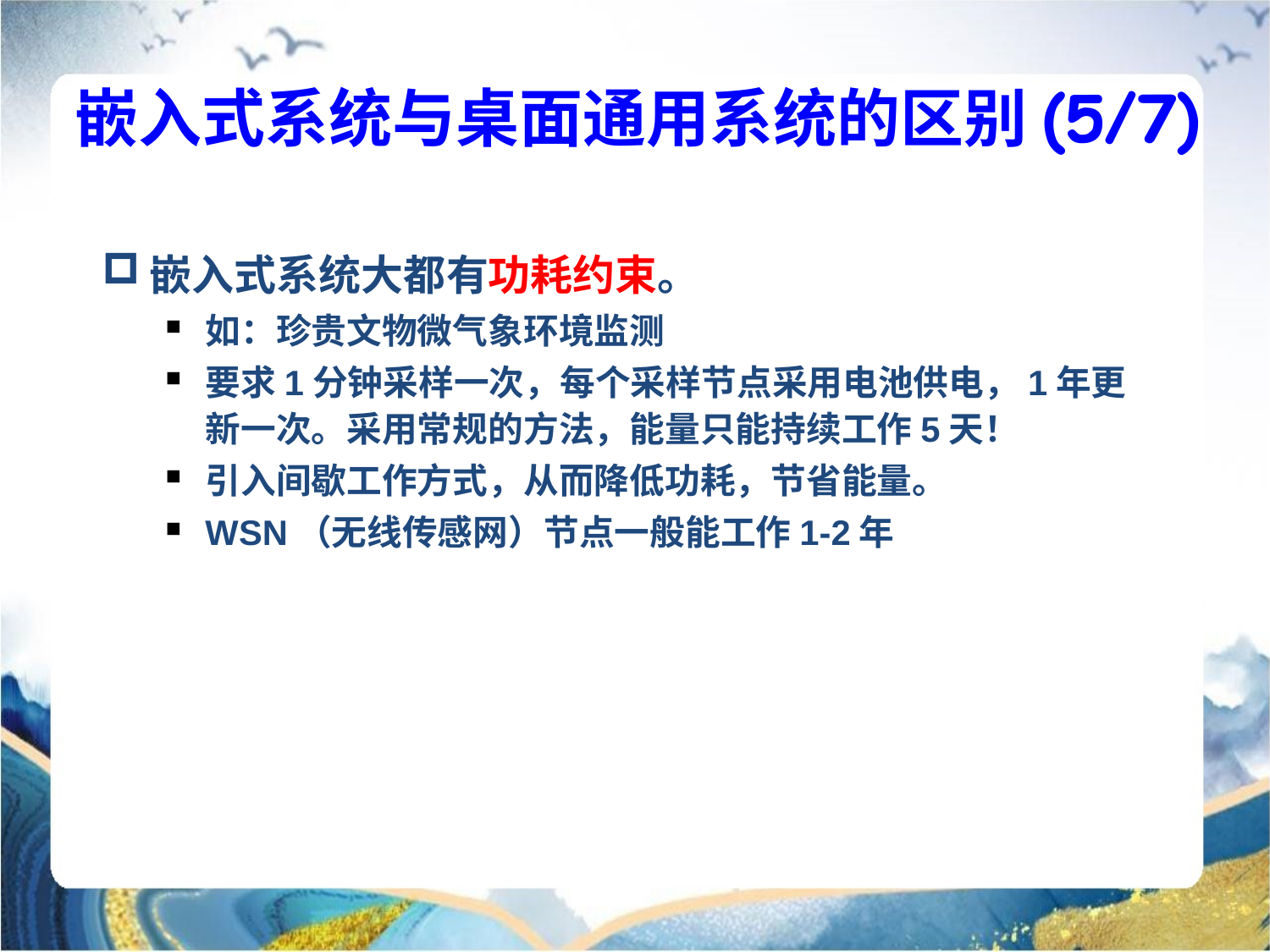

嵌入式系统与桌面通用系统的区别(5/7)
嵌入式系统大都有功耗约束。
如：珍贵文物微气象环境监测
要求1分钟采样一次，每个采样节点采用电池供电，1年更新一次。采用常规的方法，能量只能持续工作5天！
引入间歇工作方式，从而降低功耗，节省能量。
WSN（无线传感网）节点一般能工作1-2年